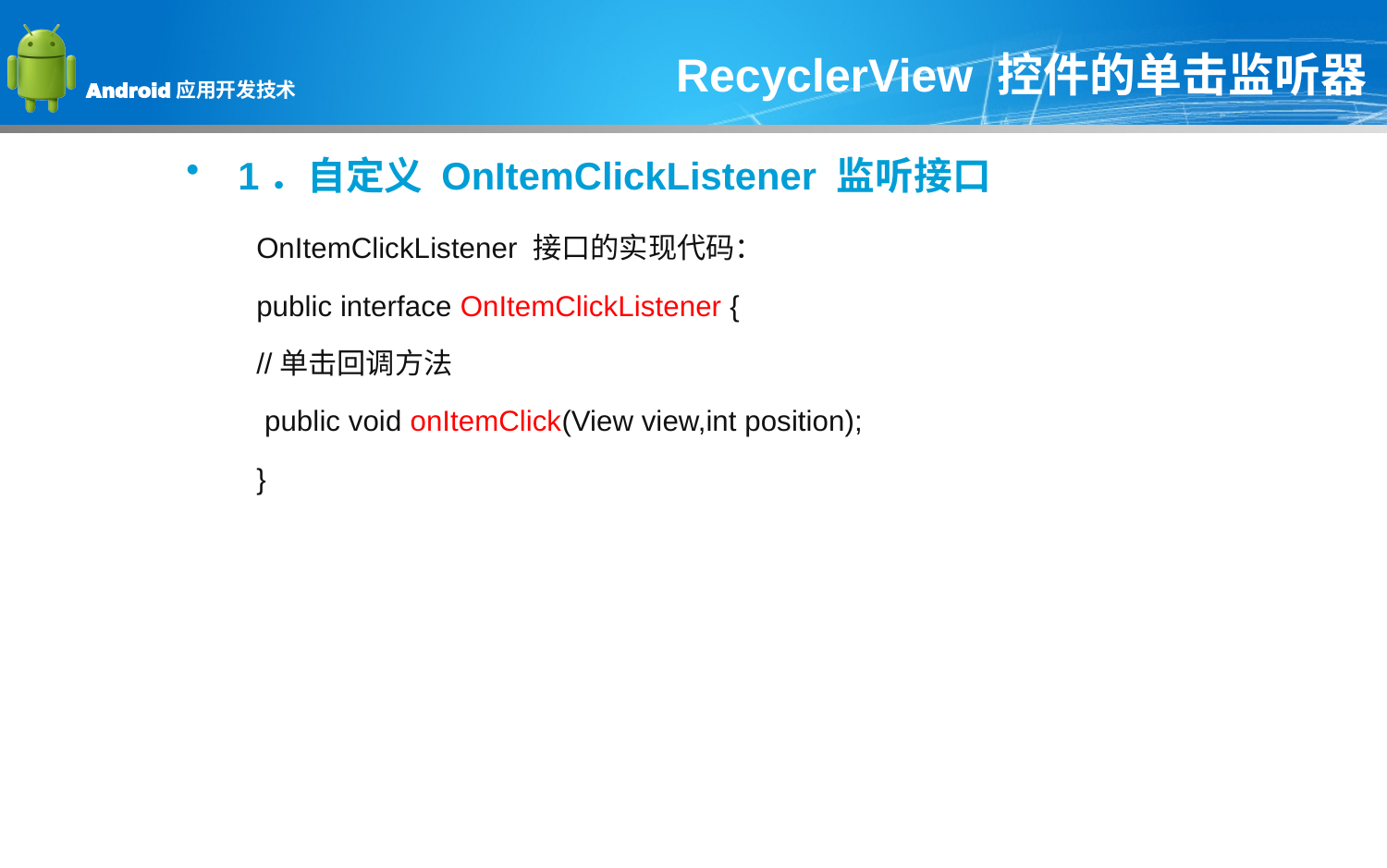

RecyclerView 控件的单击监听器
1．自定义 OnItemClickListener 监听接口
OnItemClickListener 接口的实现代码：
public interface OnItemClickListener {
//单击回调方法
 public void onItemClick(View view,int position);
}